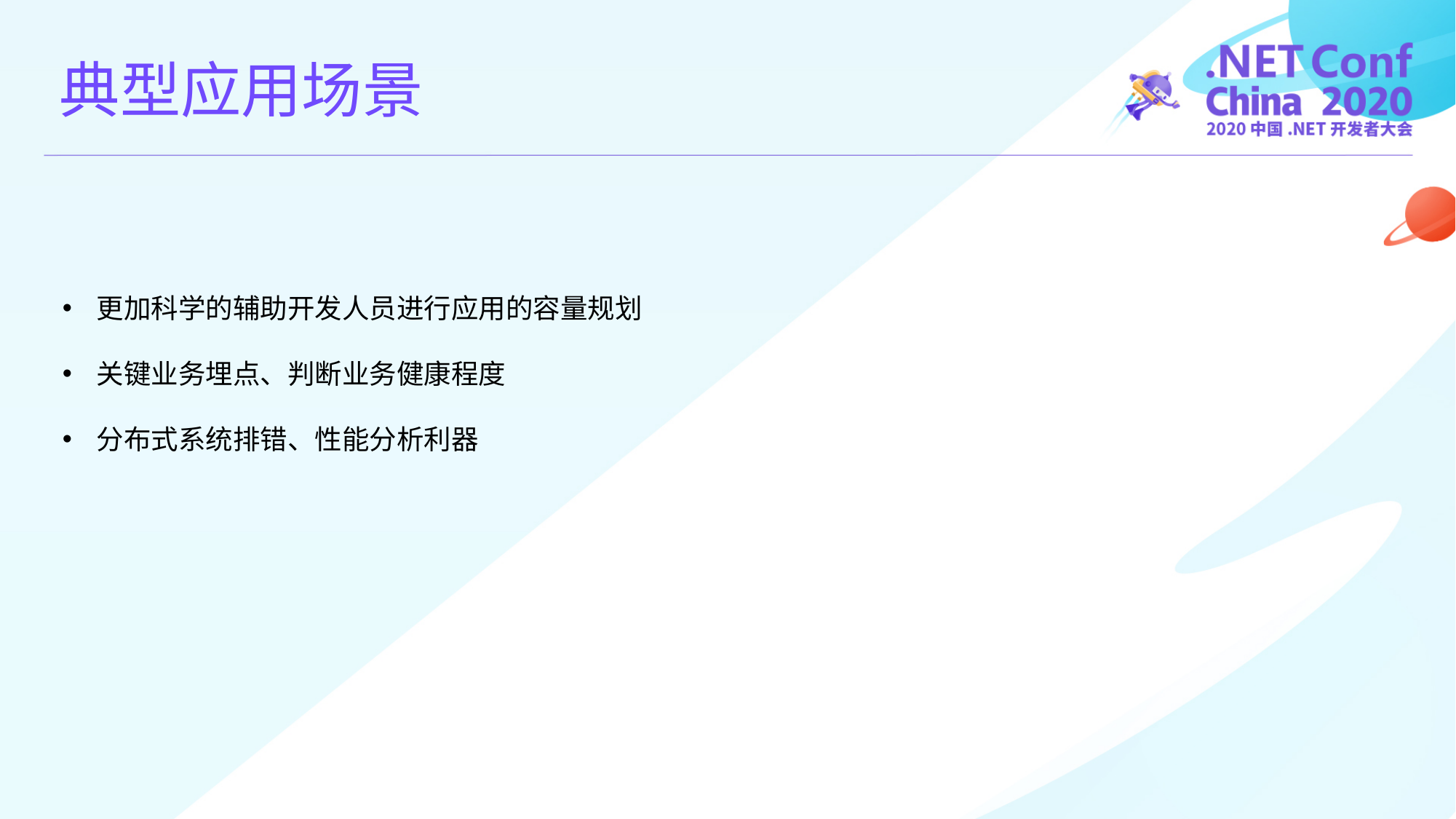

典型应用场景
更加科学的辅助开发人员进行应用的容量规划
关键业务埋点、判断业务健康程度
分布式系统排错、性能分析利器